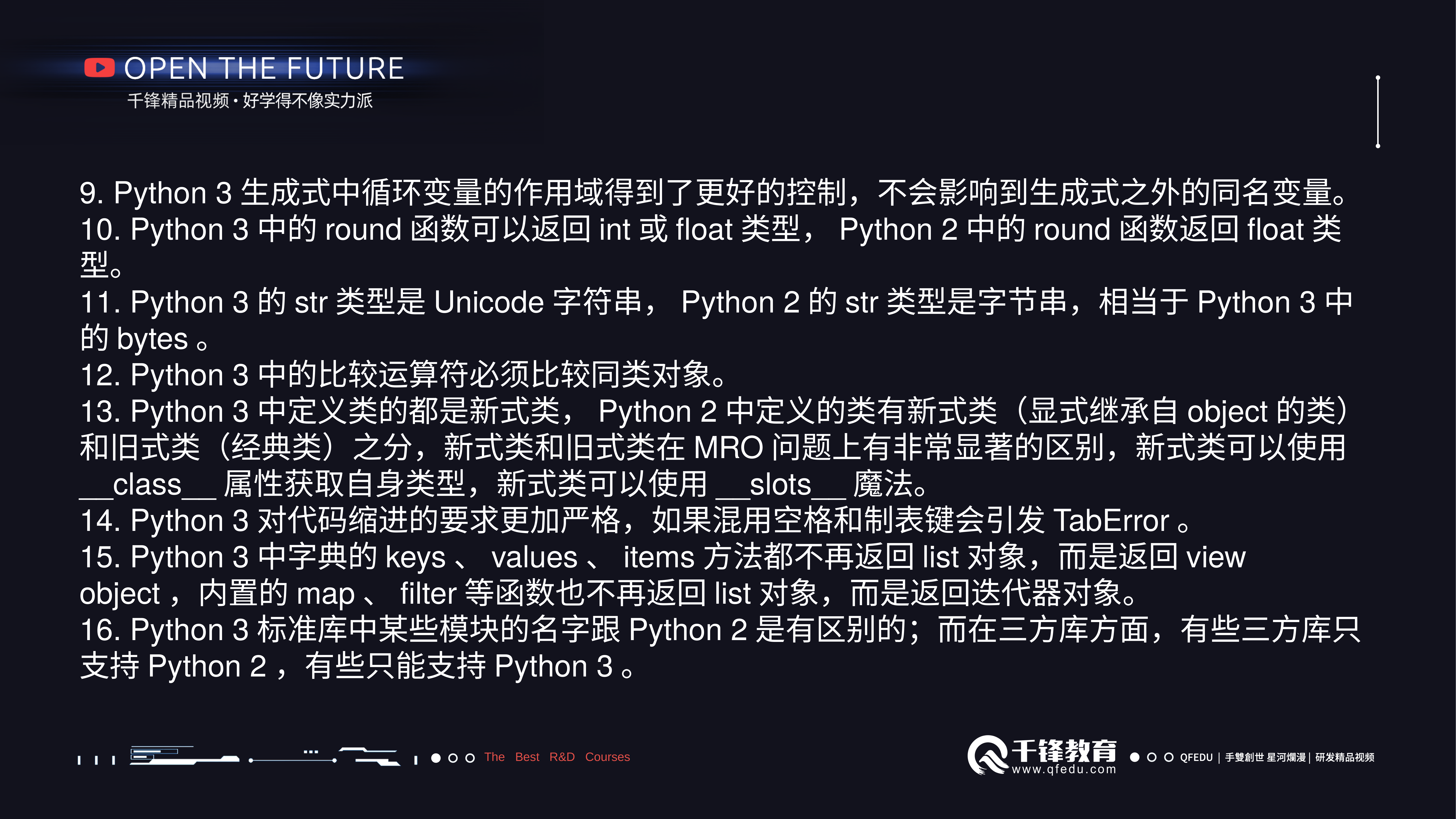

9. Python 3生成式中循环变量的作用域得到了更好的控制，不会影响到生成式之外的同名变量。
10. Python 3中的round函数可以返回int或float类型，Python 2中的round函数返回float类型。
11. Python 3的str类型是Unicode字符串，Python 2的str类型是字节串，相当于Python 3中的bytes。
12. Python 3中的比较运算符必须比较同类对象。
13. Python 3中定义类的都是新式类，Python 2中定义的类有新式类（显式继承自object的类）和旧式类（经典类）之分，新式类和旧式类在MRO问题上有非常显著的区别，新式类可以使用__class__属性获取自身类型，新式类可以使用__slots__魔法。
14. Python 3对代码缩进的要求更加严格，如果混用空格和制表键会引发TabError。
15. Python 3中字典的keys、values、items方法都不再返回list对象，而是返回view object，内置的map、filter等函数也不再返回list对象，而是返回迭代器对象。
16. Python 3标准库中某些模块的名字跟Python 2是有区别的；而在三方库方面，有些三方库只支持Python 2，有些只能支持Python 3。